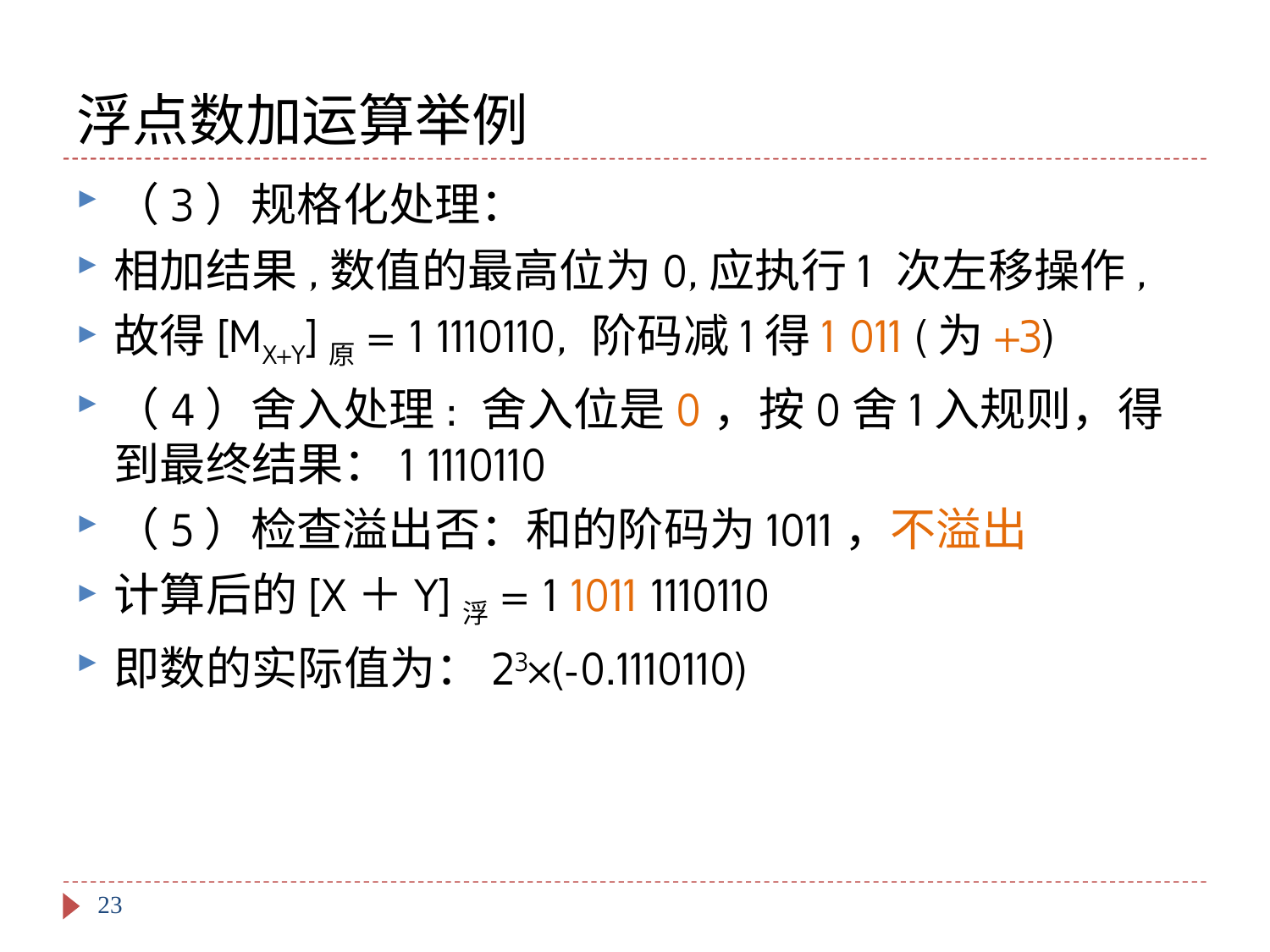

# 浮点数加运算举例
（3）规格化处理：
相加结果,数值的最高位为0,应执行1 次左移操作,
故得[MX+Y]原= 1 1110110, 阶码减1得1 011 (为+3)
（4）舍入处理: 舍入位是0，按0舍1入规则，得到最终结果：1 1110110
（5）检查溢出否：和的阶码为1011，不溢出
计算后的[X＋Y]浮= 1 1011 1110110
即数的实际值为：23×(-0.1110110)

23